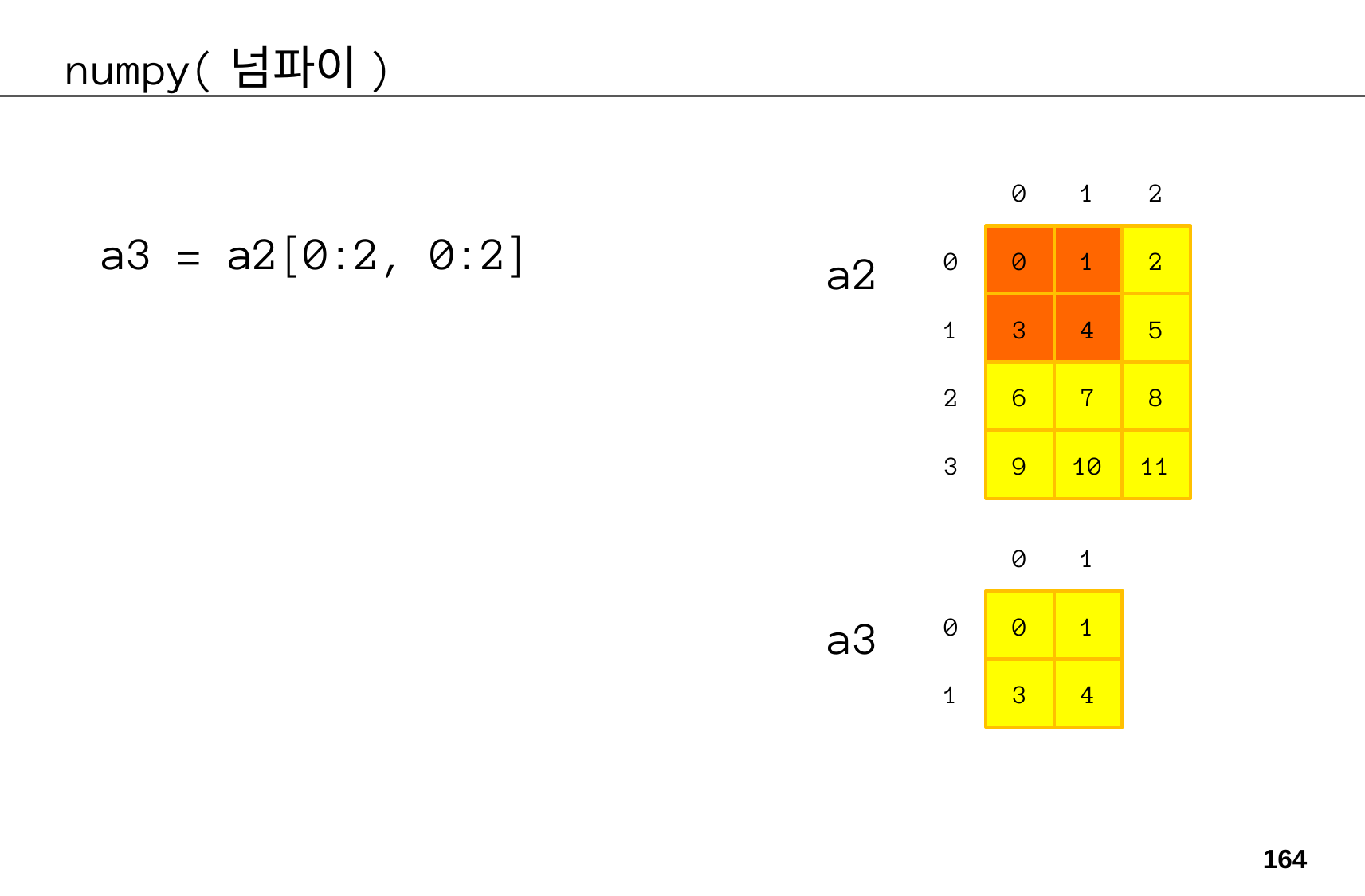

numpy(넘파이)
0
1
2
a3 = a2[0:2, 0:2]
0
0
1
2
a2
1
3
4
5
2
6
7
8
3
9
10
11
0
1
0
0
1
a3
1
3
4